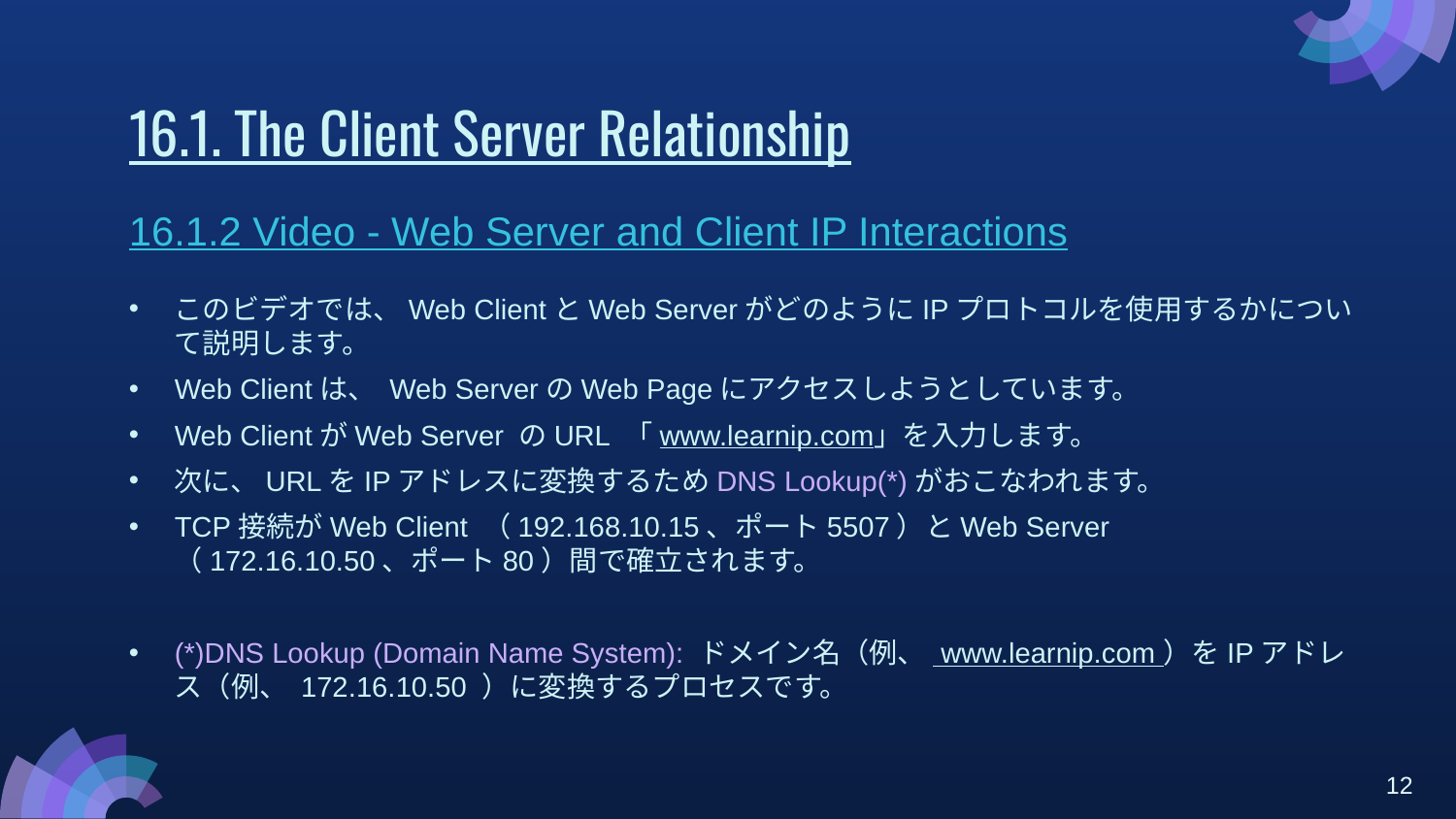

# 16.1. The Client Server Relationship
16.1.2 Video - Web Server and Client IP Interactions
このビデオでは、Web ClientとWeb ServerがどのようにIPプロトコルを使用するかについて説明します。
Web Clientは、 Web ServerのWeb Pageにアクセスしようとしています。
Web ClientがWeb Server のURL 「www.learnip.com」を入力します。
次に、URLをIPアドレスに変換するためDNS Lookup(*)がおこなわれます。
TCP接続がWeb Client （192.168.10.15、ポート5507）とWeb Server （172.16.10.50、ポート80）間で確立されます。

(*)DNS Lookup (Domain Name System): ドメイン名（例、 www.learnip.com ）をIPアドレス（例、 172.16.10.50 ）に変換するプロセスです。
12